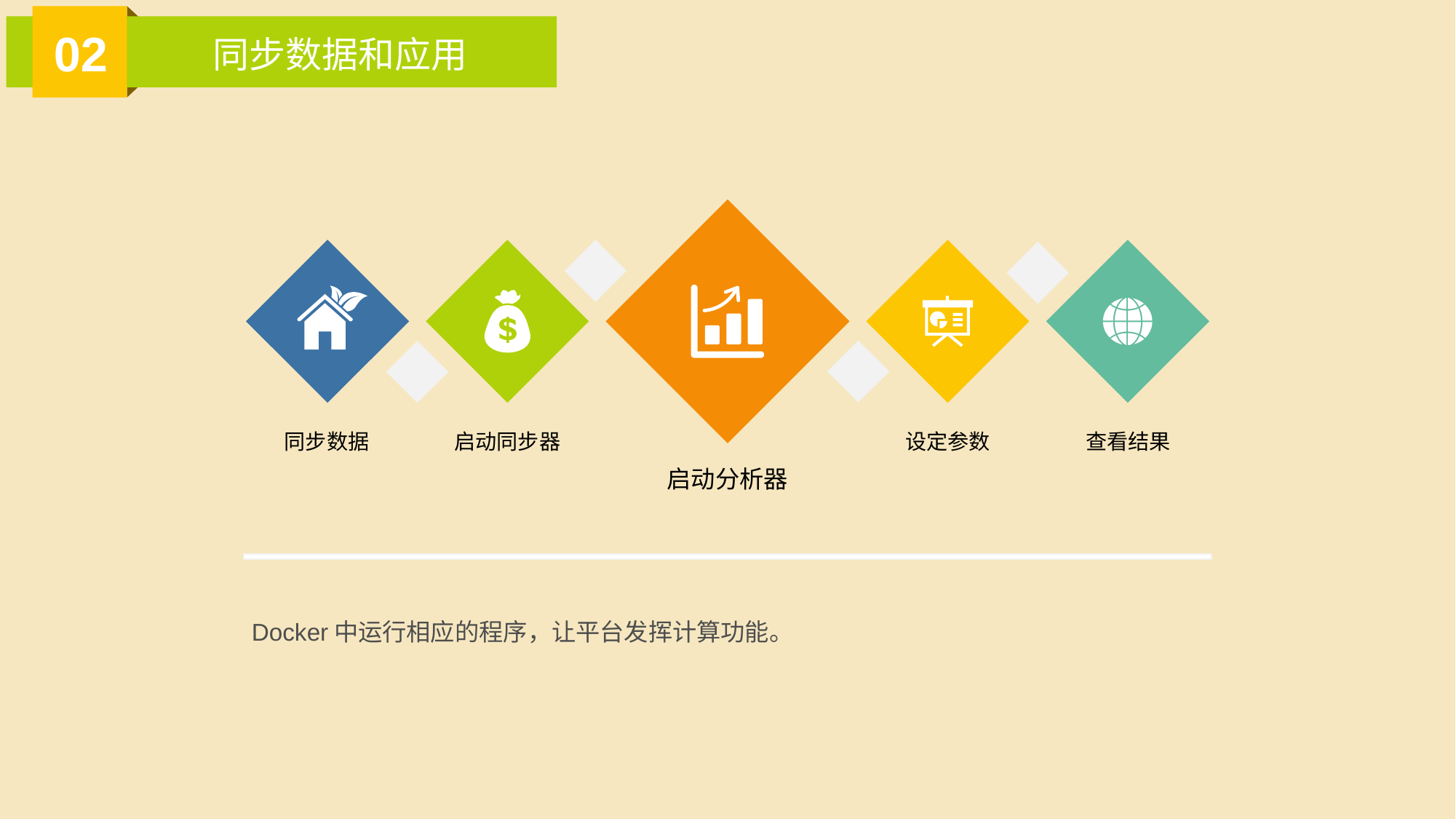

02
同步数据和应用

同步数据
启动同步器
设定参数
查看结果
启动分析器

Docker中运行相应的程序，让平台发挥计算功能。